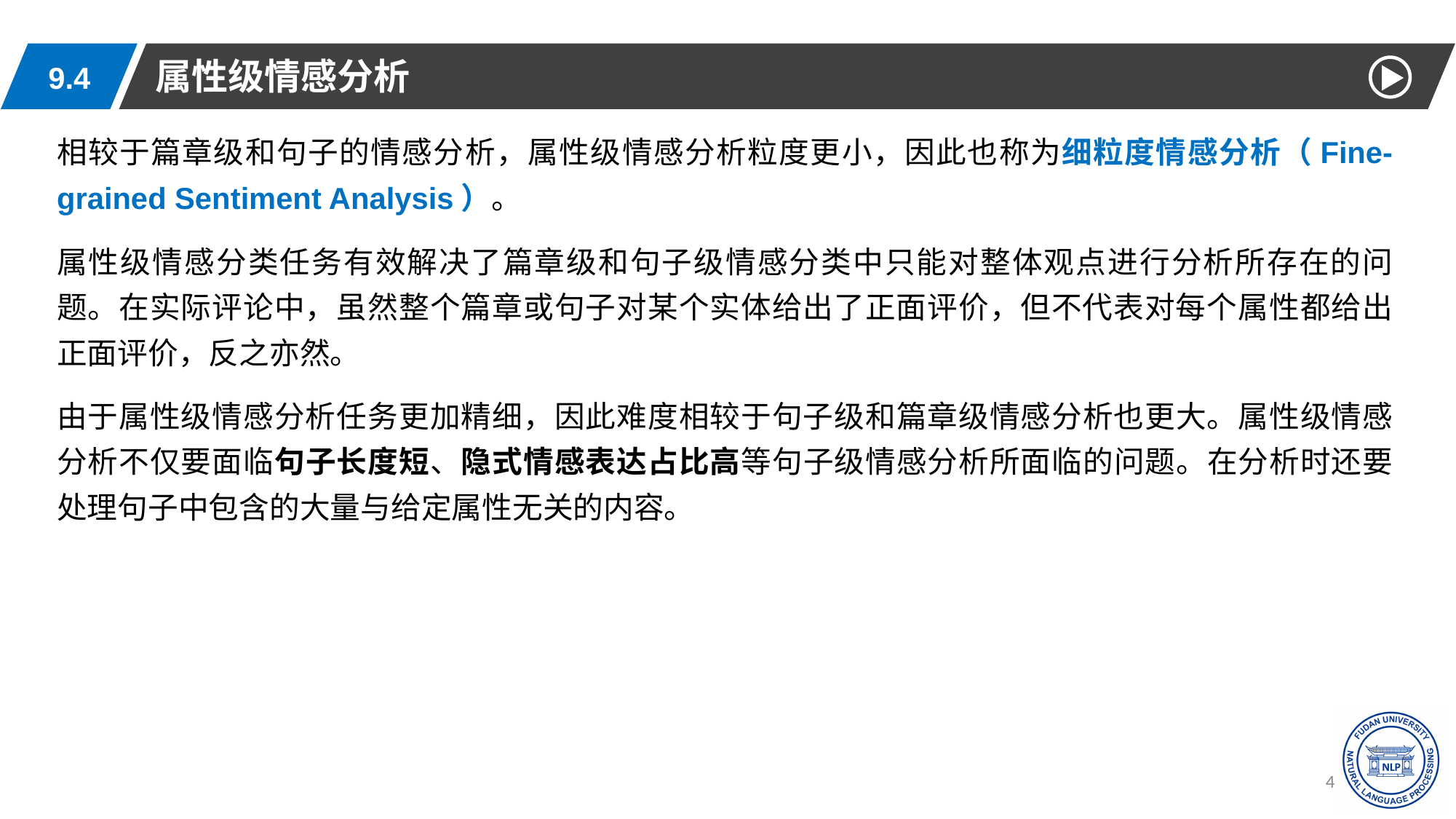

属性级情感分析
9.4

相较于篇章级和句子的情感分析，属性级情感分析粒度更小，因此也称为细粒度情感分析（Fine-grained Sentiment Analysis）。
属性级情感分类任务有效解决了篇章级和句子级情感分类中只能对整体观点进行分析所存在的问题。在实际评论中，虽然整个篇章或句子对某个实体给出了正面评价，但不代表对每个属性都给出正面评价，反之亦然。
由于属性级情感分析任务更加精细，因此难度相较于句子级和篇章级情感分析也更大。属性级情感分析不仅要面临句子长度短、隐式情感表达占比高等句子级情感分析所面临的问题。在分析时还要处理句子中包含的大量与给定属性无关的内容。
40